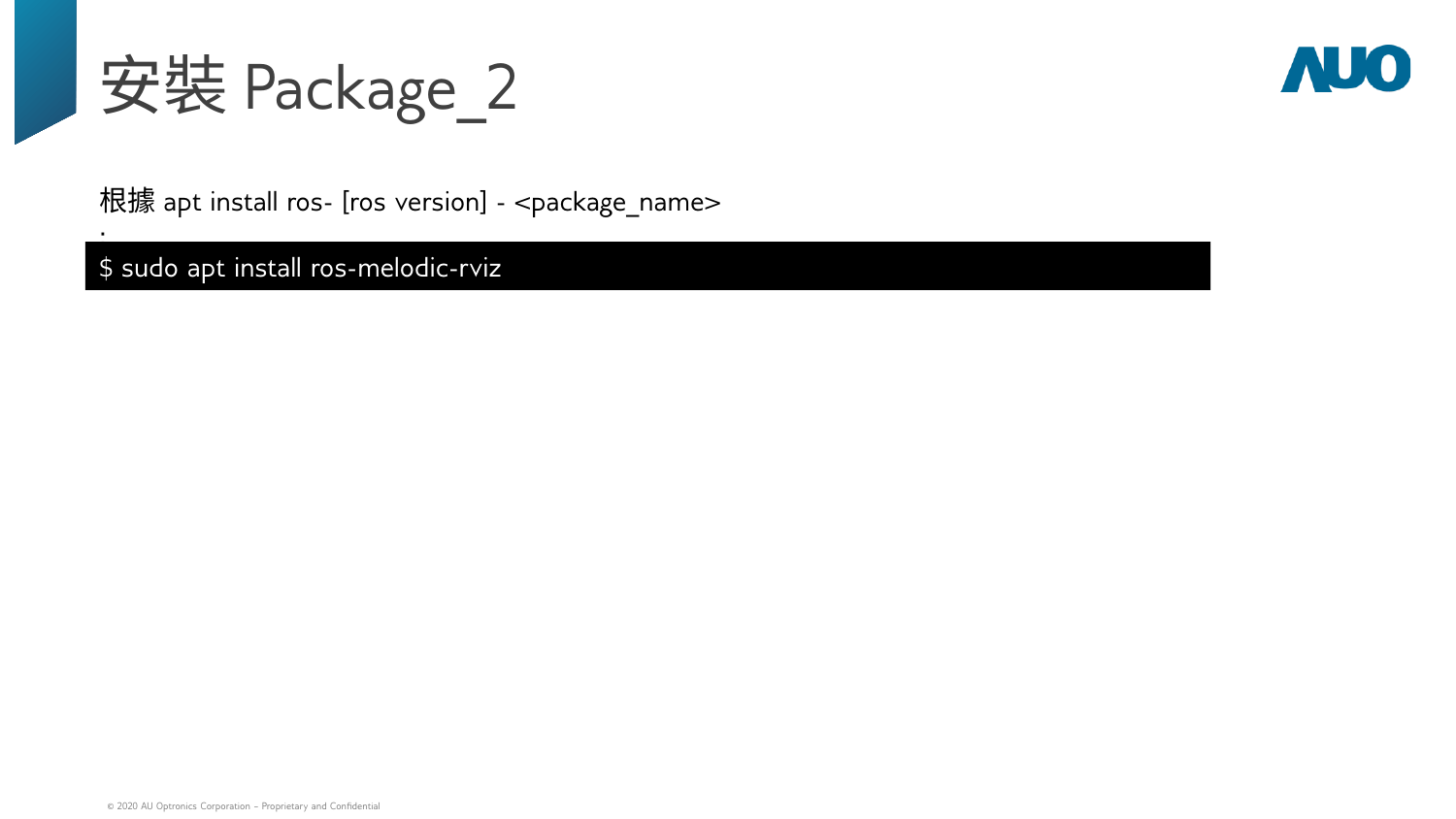

# 安裝Package_2
根據apt install ros- [ros version] - <package_name>
:
$ sudo apt install ros-melodic-rviz